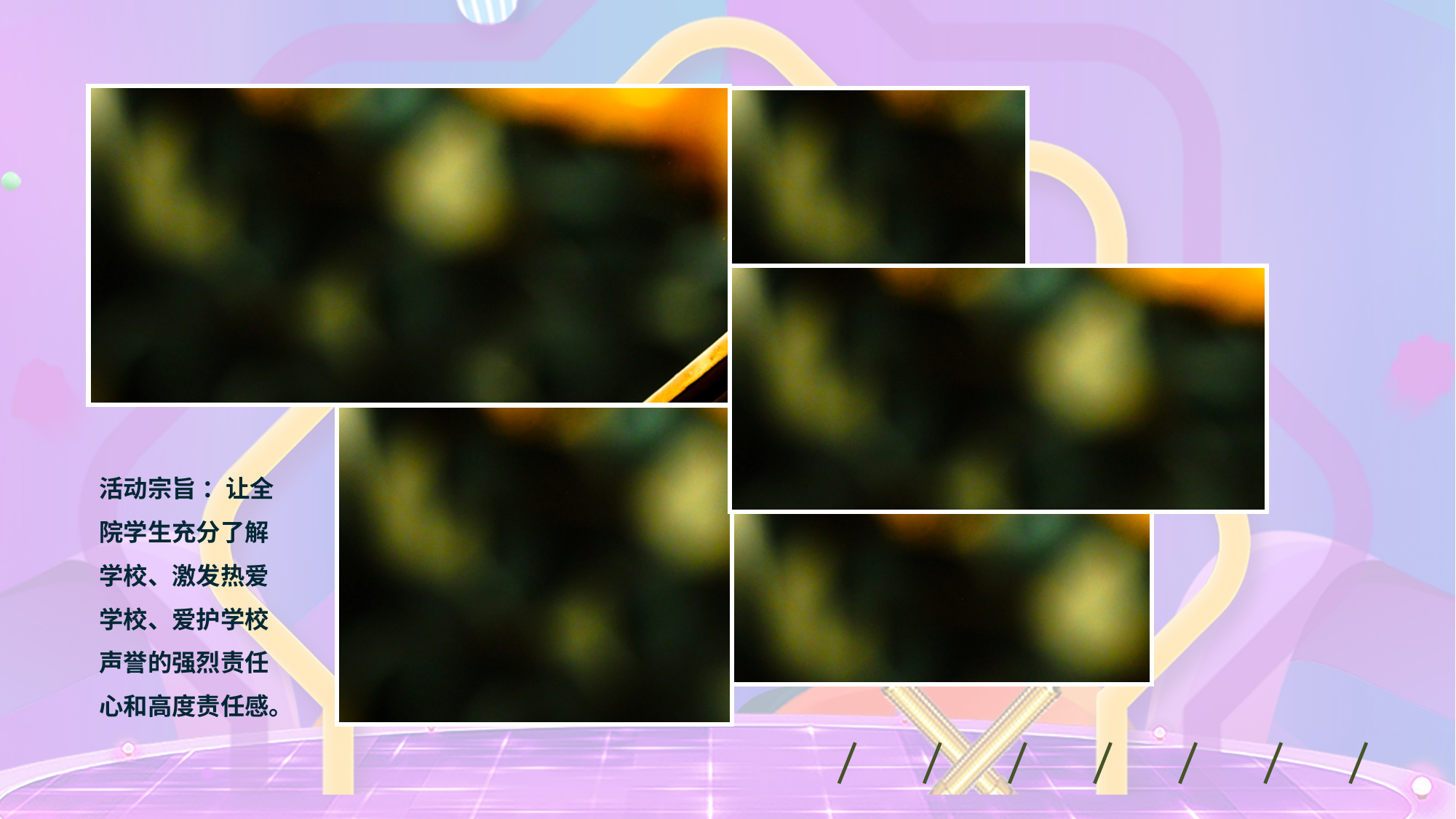

活动宗旨 ：让全院学生充分了解学校、激发热爱学校、爱护学校声誉的强烈责任心和高度责任感。